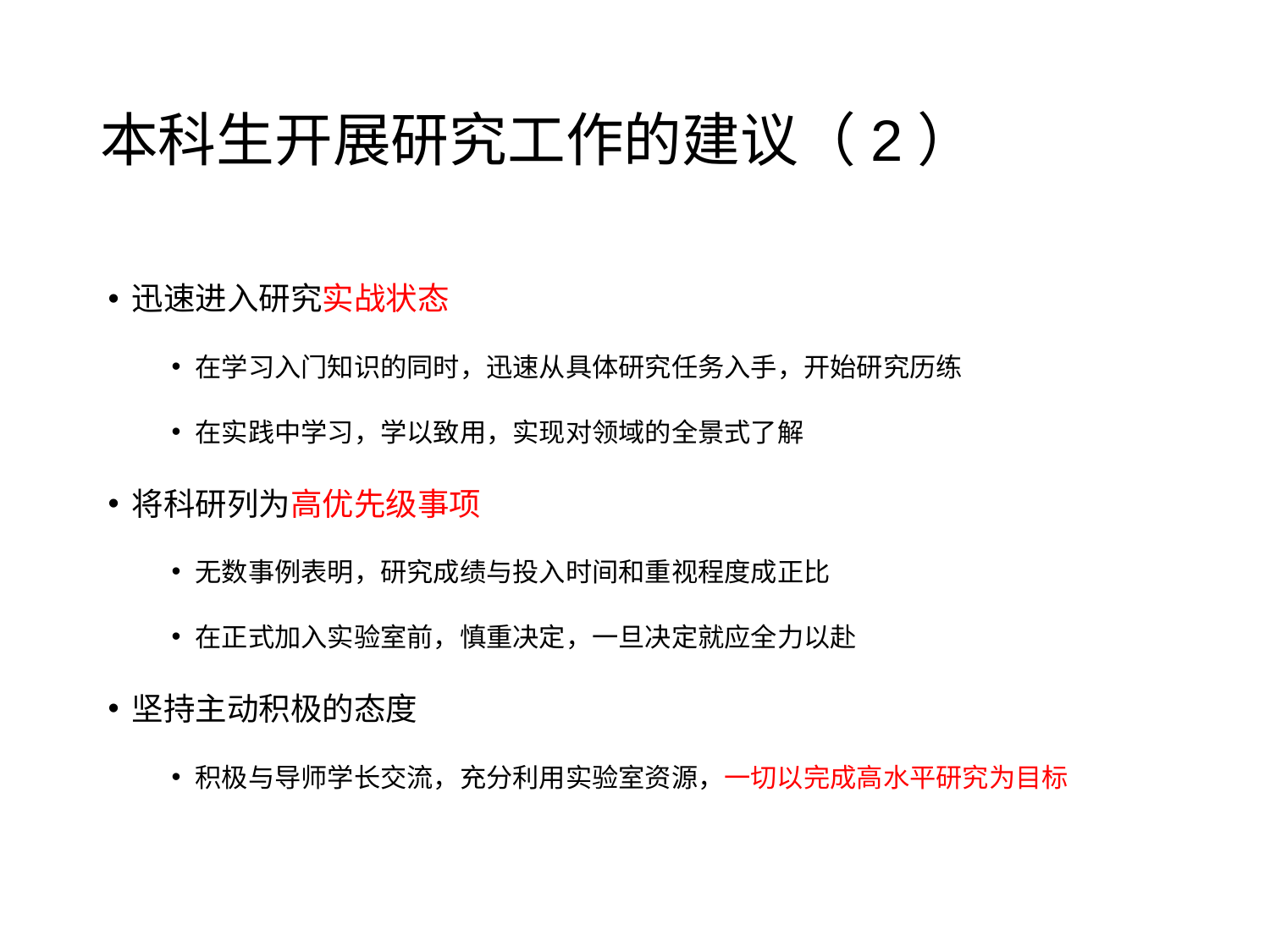

# 本科生开展研究工作的建议（2）
迅速进入研究实战状态
在学习入门知识的同时，迅速从具体研究任务入手，开始研究历练
在实践中学习，学以致用，实现对领域的全景式了解
将科研列为高优先级事项
无数事例表明，研究成绩与投入时间和重视程度成正比
在正式加入实验室前，慎重决定，一旦决定就应全力以赴
坚持主动积极的态度
积极与导师学长交流，充分利用实验室资源，一切以完成高水平研究为目标